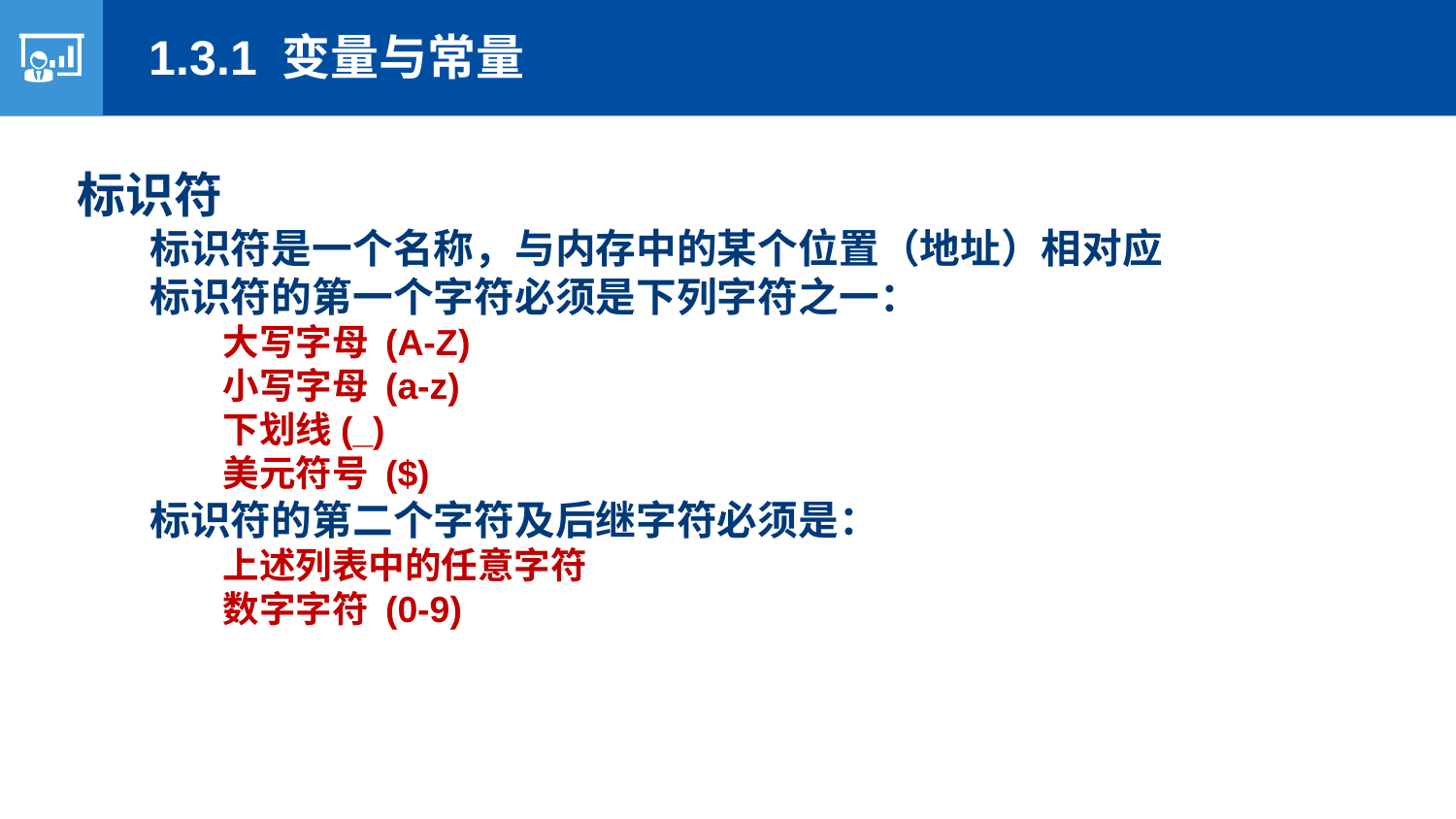

1.3.1 变量与常量
标识符
标识符是一个名称，与内存中的某个位置（地址）相对应
标识符的第一个字符必须是下列字符之一：
大写字母 (A-Z)
小写字母 (a-z)
下划线(_)
美元符号 ($)
标识符的第二个字符及后继字符必须是：
上述列表中的任意字符
数字字符 (0-9)